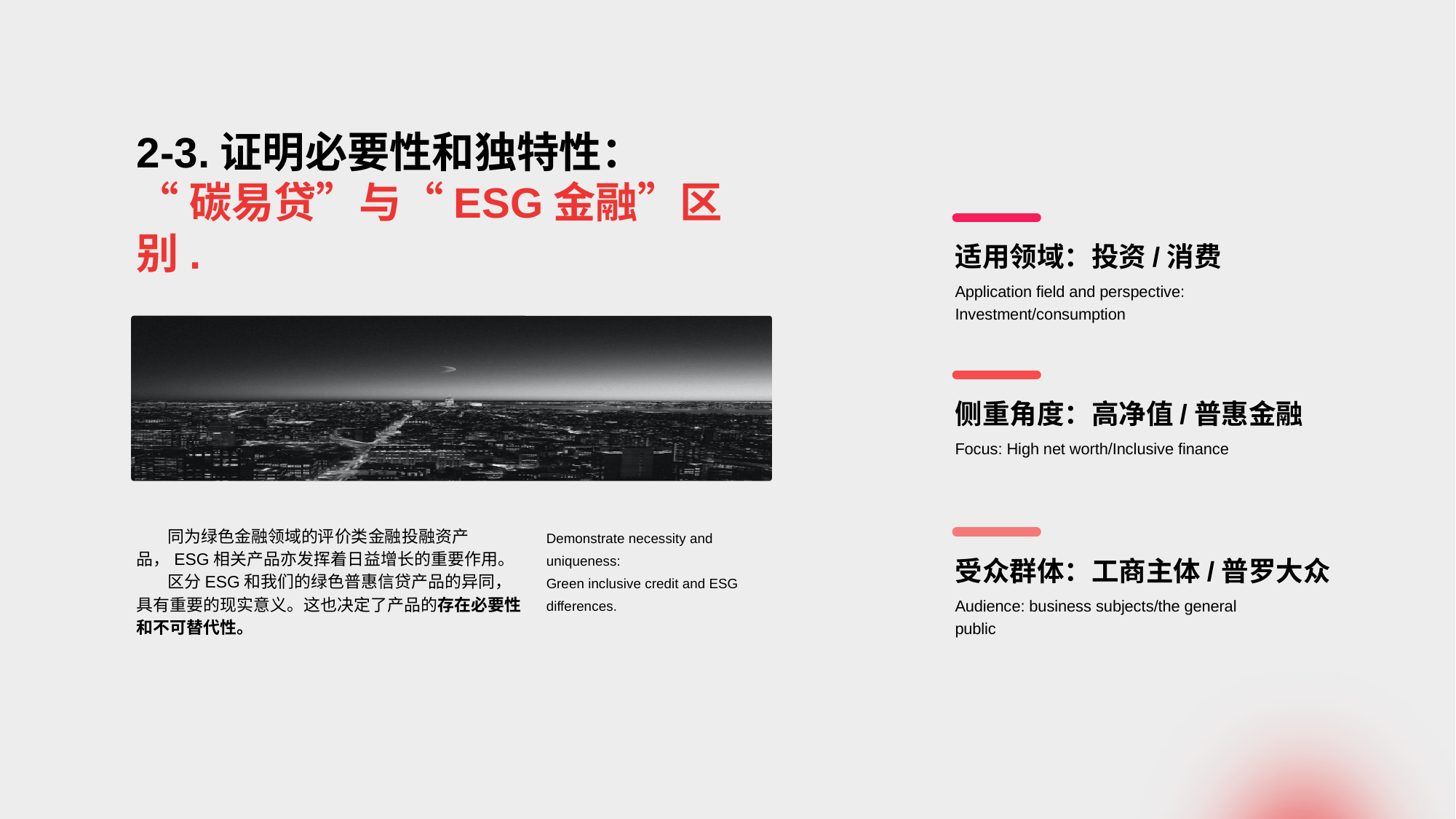

2-3.证明必要性和独特性：
“碳易贷”与“ESG金融”区别.
适用领域：投资/消费
Application field and perspective: Investment/consumption

侧重角度：高净值/普惠金融
Focus: High net worth/Inclusive finance
       同为绿色金融领域的评价类金融投融资产品，ESG相关产品亦发挥着日益增长的重要作用。
       区分ESG和我们的绿色普惠信贷产品的异同，具有重要的现实意义。这也决定了产品的存在必要性和不可替代性。
Demonstrate necessity and uniqueness:
Green inclusive credit and ESG differences.
受众群体：工商主体/普罗大众
Audience: business subjects/the general public